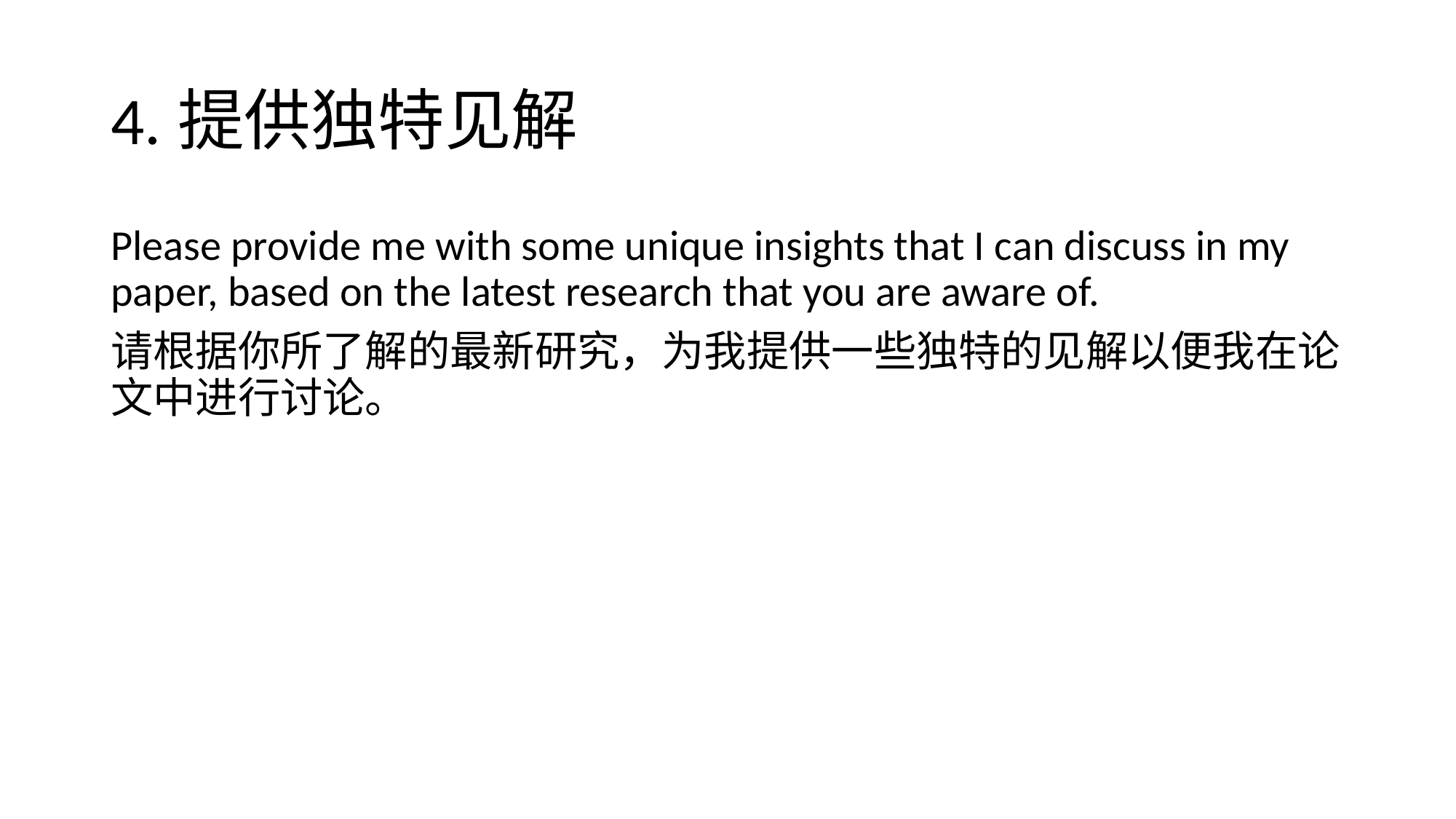

# 4.提供独特见解
Please provide me with some unique insights that I can discuss in my paper, based on the latest research that you are aware of.
请根据你所了解的最新研究，为我提供一些独特的见解以便我在论文中进行讨论。